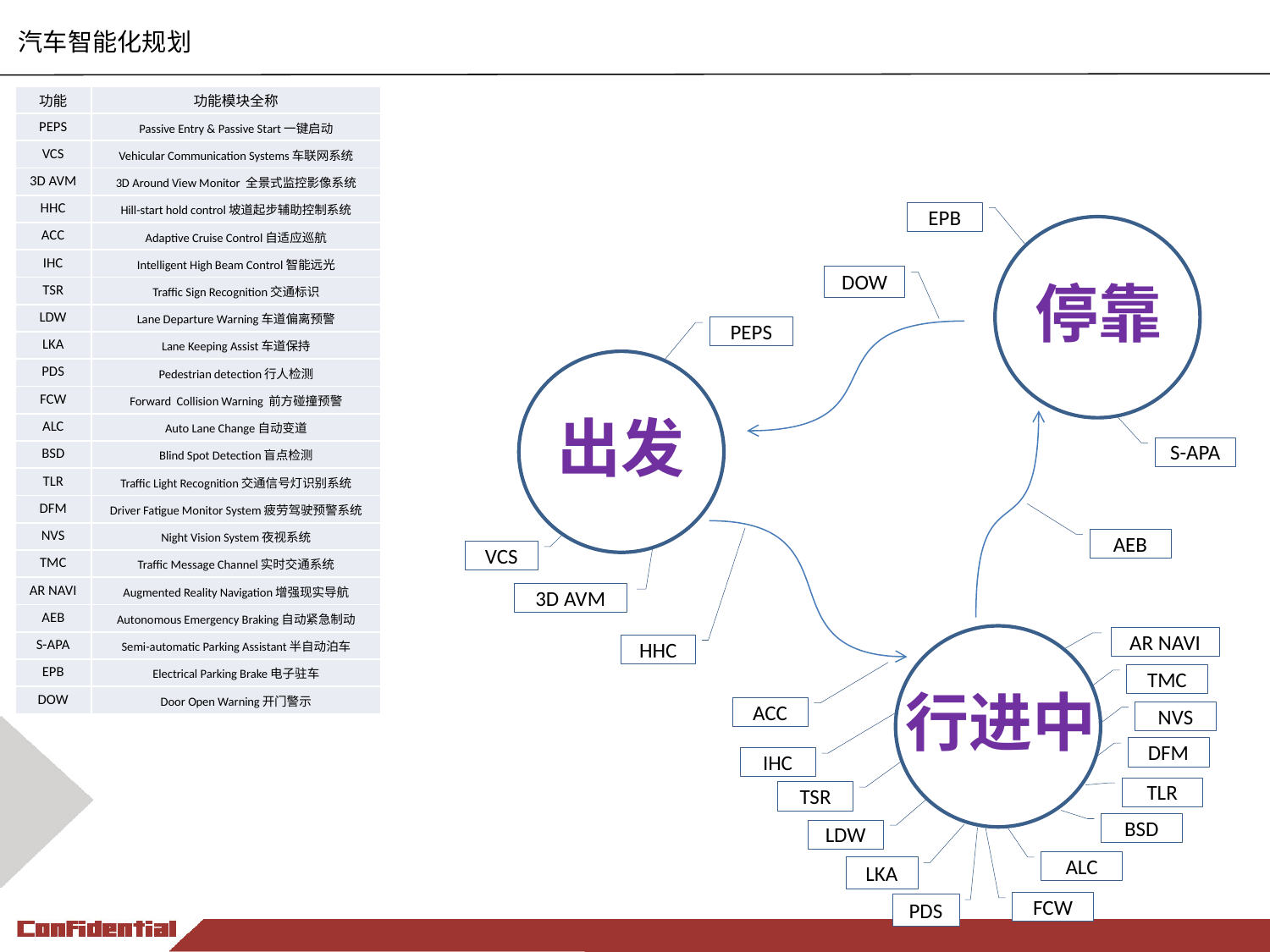

汽车智能化规划
| 功能 | 功能模块全称 |
| --- | --- |
| PEPS | Passive Entry & Passive Start一键启动 |
| VCS | Vehicular Communication Systems车联网系统 |
| 3D AVM | 3D Around View Monitor 全景式监控影像系统 |
| HHC | Hill-start hold control坡道起步辅助控制系统 |
| ACC | Adaptive Cruise Control自适应巡航 |
| IHC | Intelligent High Beam Control智能远光 |
| TSR | Traffic Sign Recognition交通标识 |
| LDW | Lane Departure Warning车道偏离预警 |
| LKA | Lane Keeping Assist车道保持 |
| PDS | Pedestrian detection行人检测 |
| FCW | Forward Collision Warning 前方碰撞预警 |
| ALC | Auto Lane Change自动变道 |
| BSD | Blind Spot Detection盲点检测 |
| TLR | Traffic Light Recognition交通信号灯识别系统 |
| DFM | Driver Fatigue Monitor System疲劳驾驶预警系统 |
| NVS | Night Vision System夜视系统 |
| TMC | Traffic Message Channel实时交通系统 |
| AR NAVI | Augmented Reality Navigation增强现实导航 |
| AEB | Autonomous Emergency Braking自动紧急制动 |
| S-APA | Semi-automatic Parking Assistant半自动泊车 |
| EPB | Electrical Parking Brake电子驻车 |
| DOW | Door Open Warning开门警示 |
EPB

停靠
DOW
PEPS

出发
S-APA
AEB
VCS
3D AVM

行进中
AR NAVI
HHC
TMC
ACC
NVS
DFM
IHC
TLR
TSR
BSD
LDW
ALC
LKA
FCW
PDS